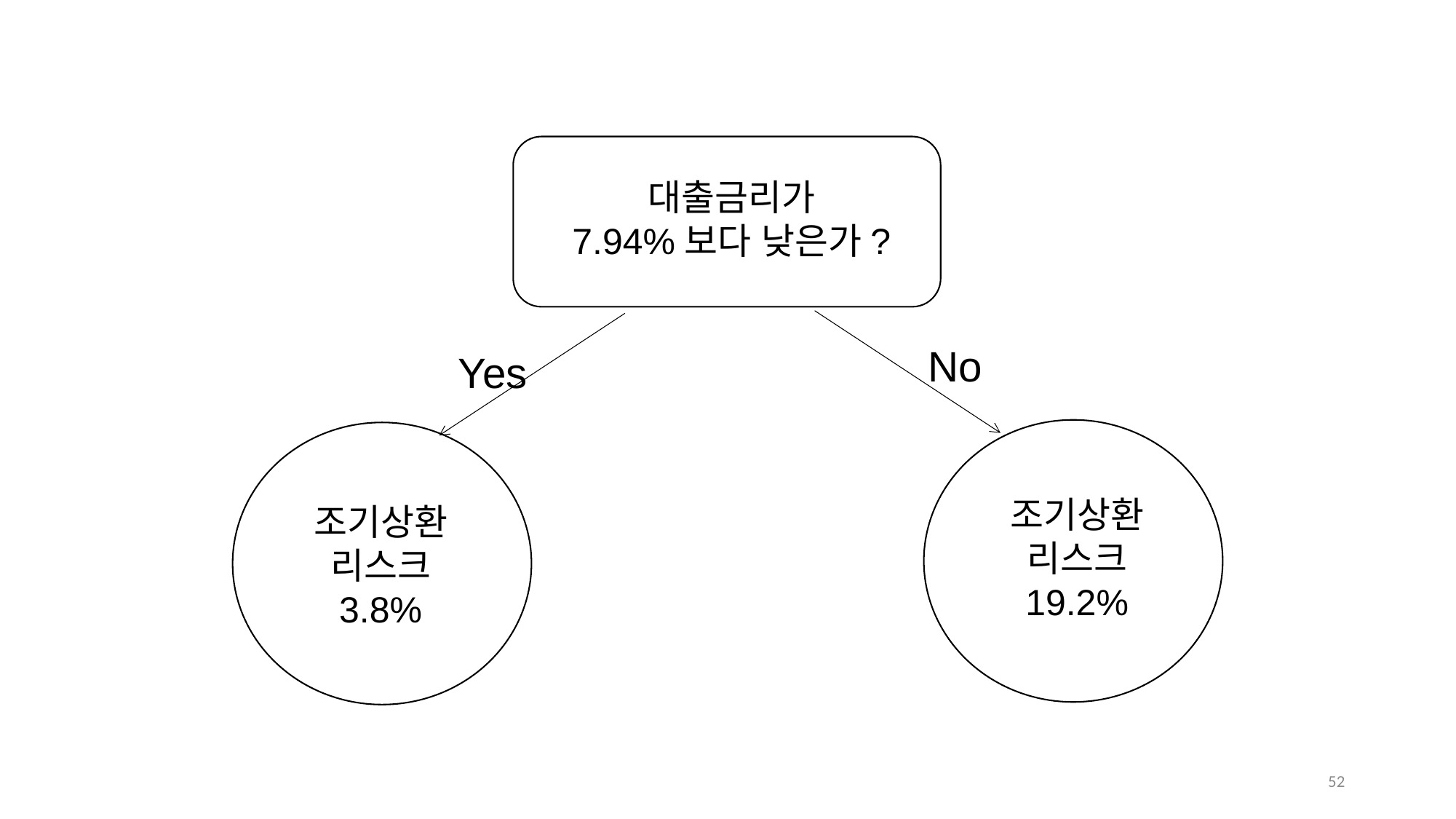

대출금리가
7.94%보다 낮은가?
No
Yes

조기상환
리스크
19.2%
조기상환
리스크
3.8%
52